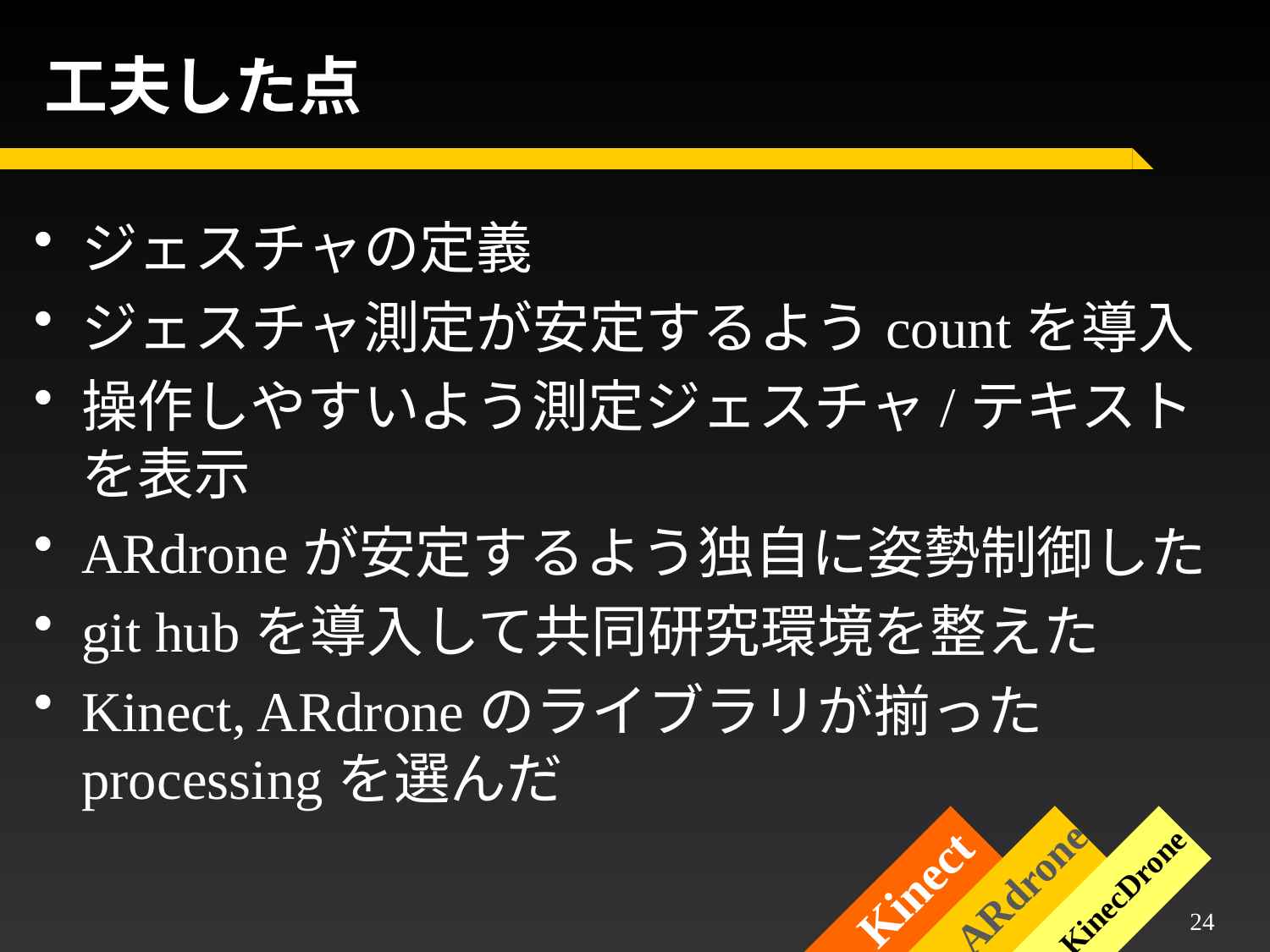

# 工夫した点
ジェスチャの定義
ジェスチャ測定が安定するようcountを導入
操作しやすいよう測定ジェスチャ/テキストを表示
ARdroneが安定するよう独自に姿勢制御した
git hubを導入して共同研究環境を整えた
Kinect, ARdroneのライブラリが揃ったprocessingを選んだ
ARdrone
Kinect
KinecDrone
24